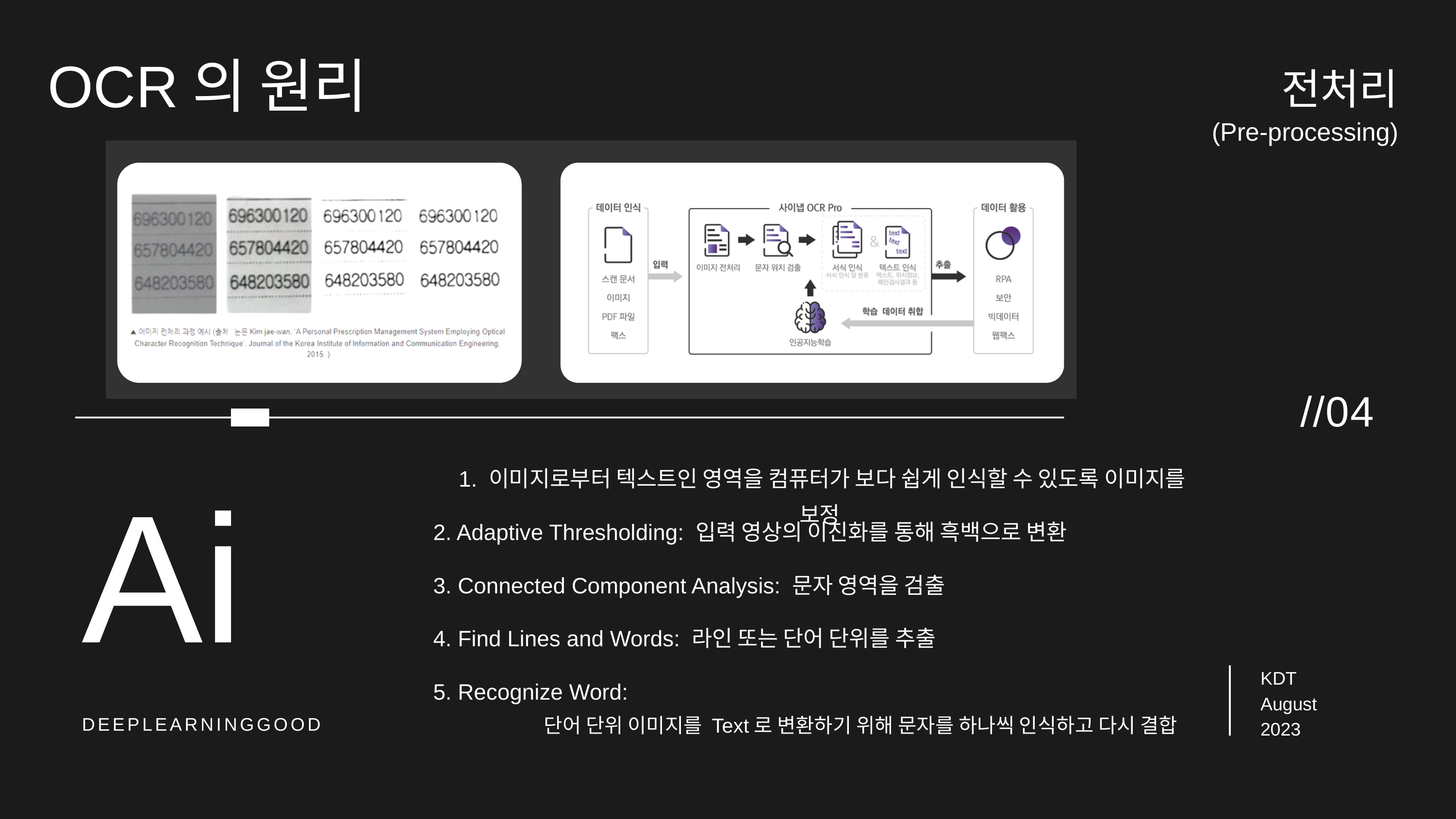

OCR의 원리
전처리
(Pre-processing)

//04

1. 이미지로부터 텍스트인 영역을 컴퓨터가 보다 쉽게 인식할 수 있도록 이미지를 보정
Ai
DEEPLEARNINGGOOD
2. Adaptive Thresholding: 입력 영상의 이진화를 통해 흑백으로 변환
3. Connected Component Analysis: 문자 영역을 검출
4. Find Lines and Words: 라인 또는 단어 단위를 추출

KDT
August
2023
5. Recognize Word:
       단어 단위 이미지를 Text로 변환하기 위해 문자를 하나씩 인식하고 다시 결합